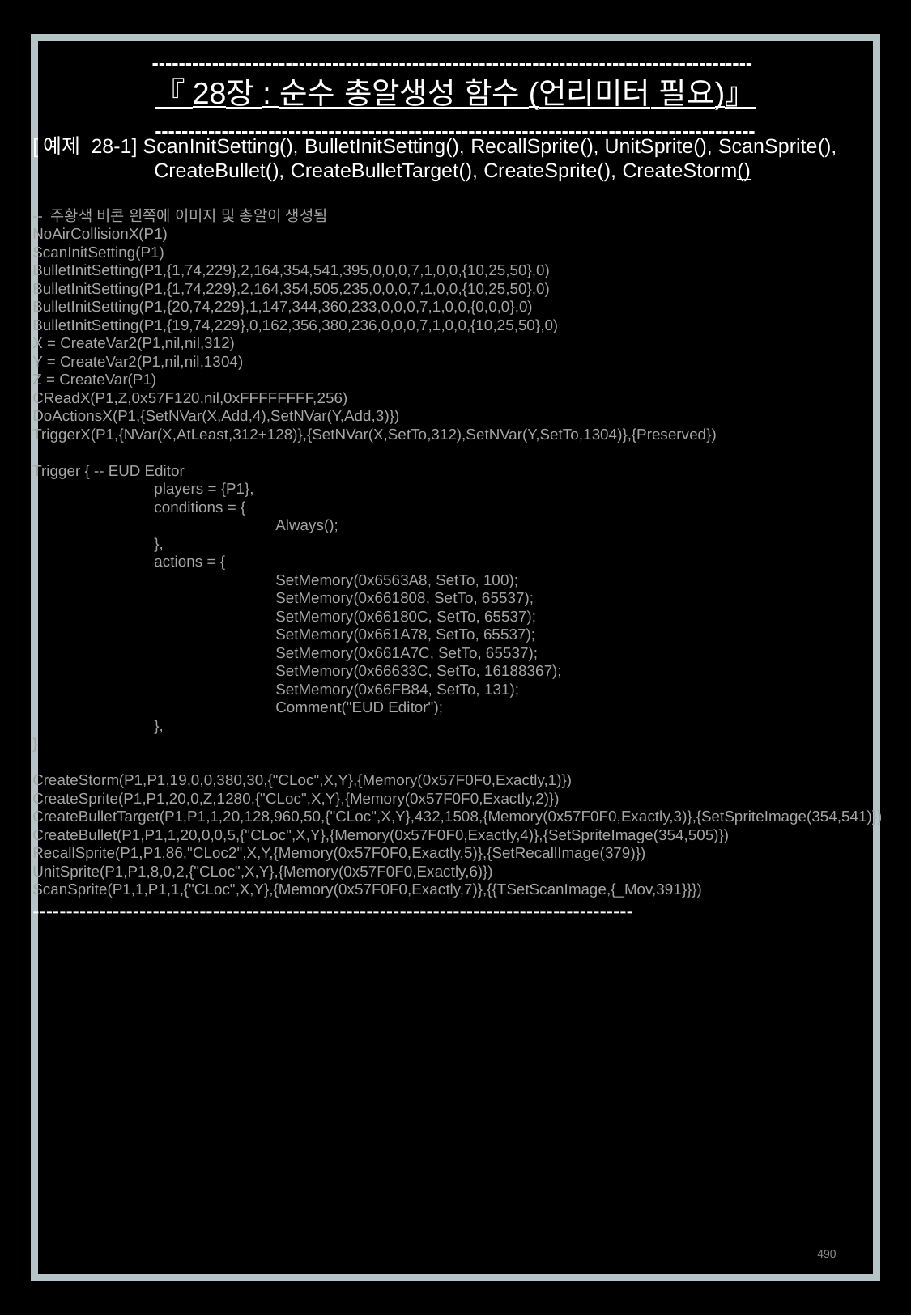

------------------------------------------------------------------------------------------
『 28장 : 순수 총알생성 함수 (언리미터 필요)』
------------------------------------------------------------------------------------------
[예제 28-1] ScanInitSetting(), BulletInitSetting(), RecallSprite(), UnitSprite(), ScanSprite(),
	CreateBullet(), CreateBulletTarget(), CreateSprite(), CreateStorm()

-- 주황색 비콘 왼쪽에 이미지 및 총알이 생성됨
NoAirCollisionX(P1)
ScanInitSetting(P1)
BulletInitSetting(P1,{1,74,229},2,164,354,541,395,0,0,0,7,1,0,0,{10,25,50},0)
BulletInitSetting(P1,{1,74,229},2,164,354,505,235,0,0,0,7,1,0,0,{10,25,50},0)
BulletInitSetting(P1,{20,74,229},1,147,344,360,233,0,0,0,7,1,0,0,{0,0,0},0)
BulletInitSetting(P1,{19,74,229},0,162,356,380,236,0,0,0,7,1,0,0,{10,25,50},0)
X = CreateVar2(P1,nil,nil,312)
Y = CreateVar2(P1,nil,nil,1304)
Z = CreateVar(P1)
CReadX(P1,Z,0x57F120,nil,0xFFFFFFFF,256)
DoActionsX(P1,{SetNVar(X,Add,4),SetNVar(Y,Add,3)})
TriggerX(P1,{NVar(X,AtLeast,312+128)},{SetNVar(X,SetTo,312),SetNVar(Y,SetTo,1304)},{Preserved})

Trigger { -- EUD Editor
	players = {P1},
	conditions = {
		Always();
	},
	actions = {
		SetMemory(0x6563A8, SetTo, 100);
		SetMemory(0x661808, SetTo, 65537);
		SetMemory(0x66180C, SetTo, 65537);
		SetMemory(0x661A78, SetTo, 65537);
		SetMemory(0x661A7C, SetTo, 65537);
		SetMemory(0x66633C, SetTo, 16188367);
		SetMemory(0x66FB84, SetTo, 131);
		Comment("EUD Editor");
	},
}

CreateStorm(P1,P1,19,0,0,380,30,{"CLoc",X,Y},{Memory(0x57F0F0,Exactly,1)})
CreateSprite(P1,P1,20,0,Z,1280,{"CLoc",X,Y},{Memory(0x57F0F0,Exactly,2)})
CreateBulletTarget(P1,P1,1,20,128,960,50,{"CLoc",X,Y},432,1508,{Memory(0x57F0F0,Exactly,3)},{SetSpriteImage(354,541)})
CreateBullet(P1,P1,1,20,0,0,5,{"CLoc",X,Y},{Memory(0x57F0F0,Exactly,4)},{SetSpriteImage(354,505)})
RecallSprite(P1,P1,86,"CLoc2",X,Y,{Memory(0x57F0F0,Exactly,5)},{SetRecallImage(379)})
UnitSprite(P1,P1,8,0,2,{"CLoc",X,Y},{Memory(0x57F0F0,Exactly,6)})
ScanSprite(P1,1,P1,1,{"CLoc",X,Y},{Memory(0x57F0F0,Exactly,7)},{{TSetScanImage,{_Mov,391}}})
------------------------------------------------------------------------------------------
490